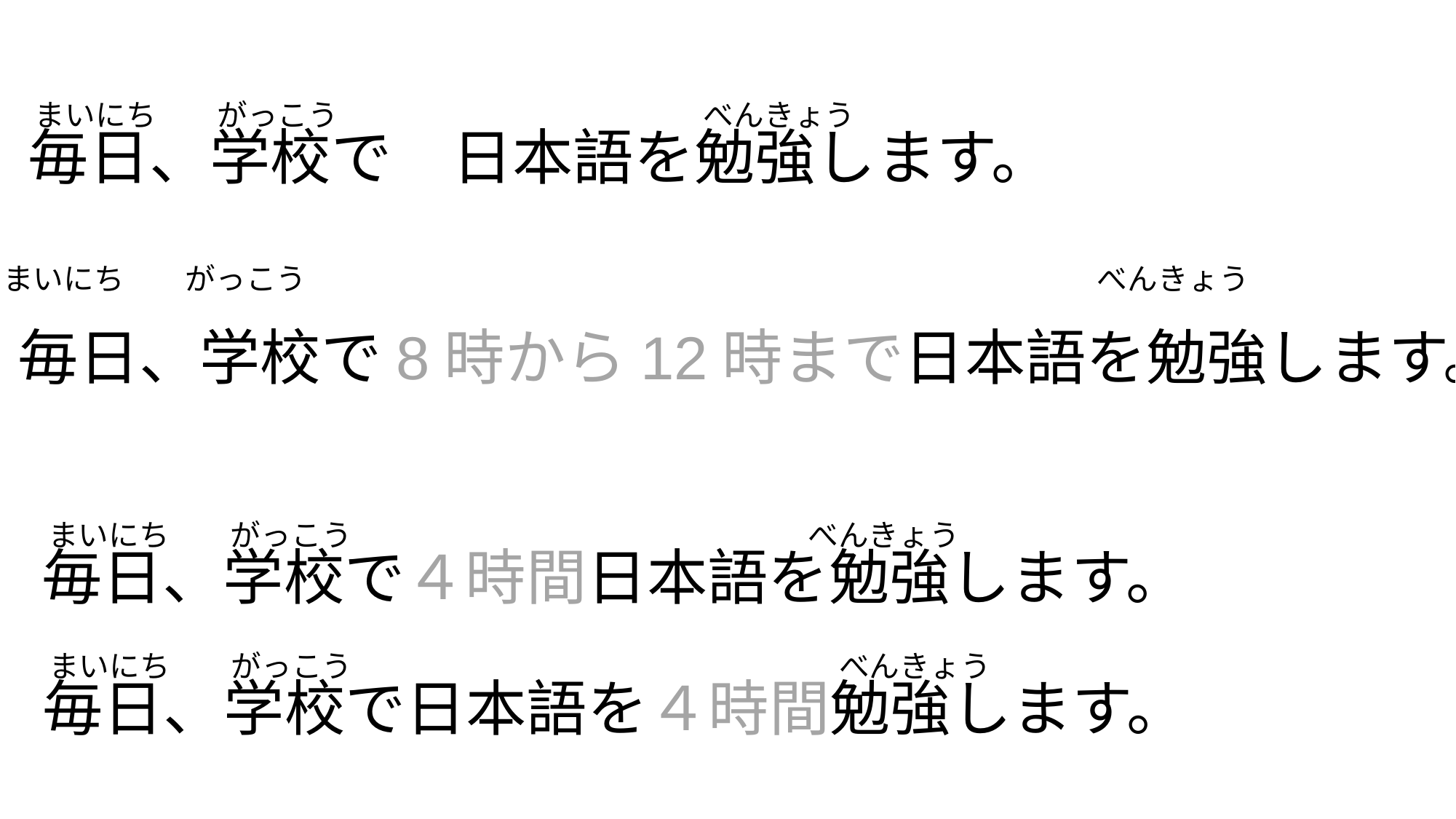

毎日、学校で　日本語を勉強します。
まいにち　　がっこう　　　　　　　　　　　　べんきょう

まいにち　　がっこう　　　　　　　　　　　　　　　　　　　　　　　　　　べんきょう
毎日、学校で8時から12時まで日本語を勉強します。

毎日、学校で４時間日本語を勉強します。
まいにち　　がっこう　　　　　　　　　　　　　　　べんきょう
毎日、学校で日本語を４時間勉強します。
まいにち　　がっこう　　　　　　　　　　　　　　　　べんきょう